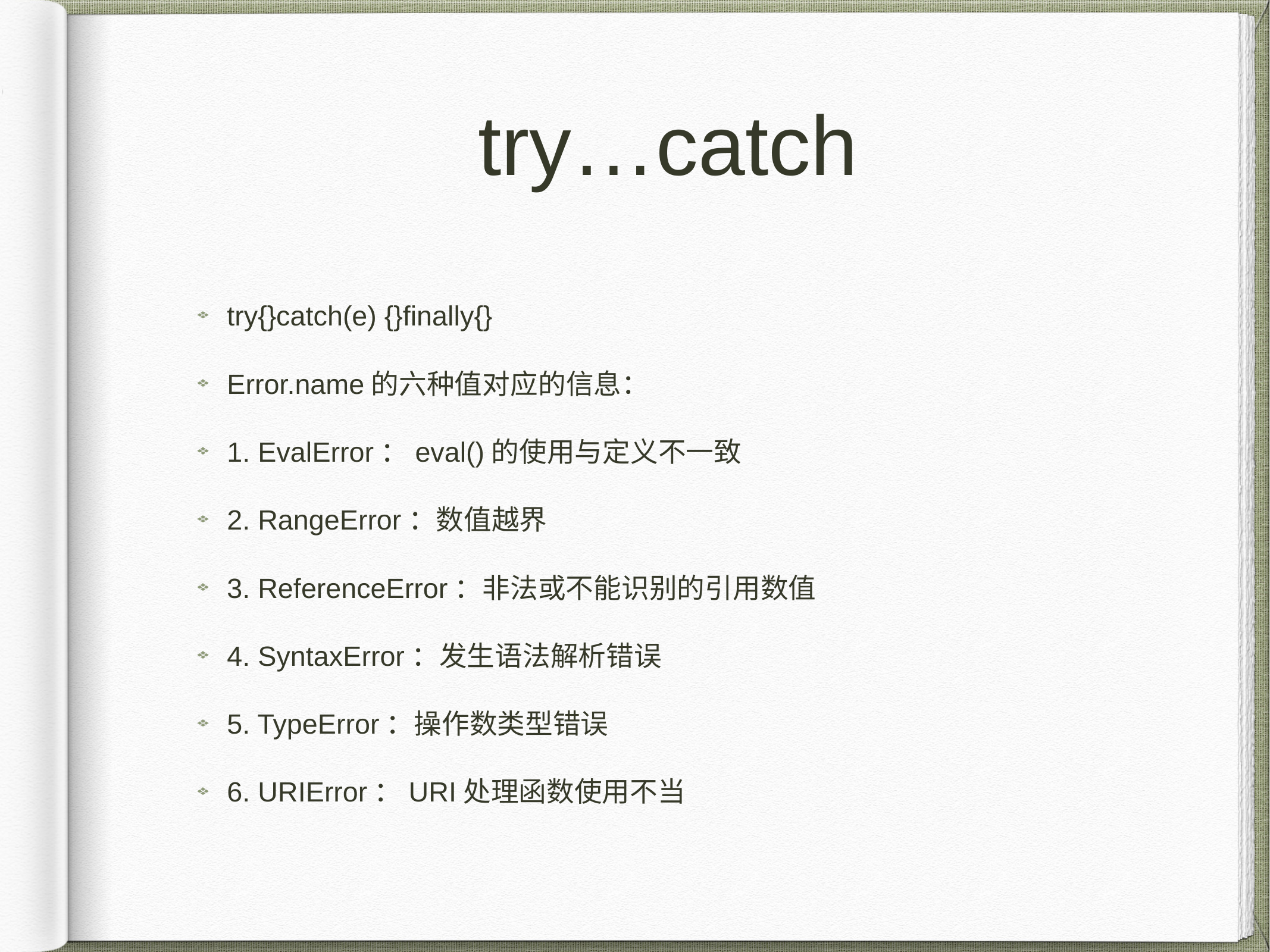

# try…catch
try{}catch(e) {}finally{}
Error.name的六种值对应的信息：
1. EvalError：eval()的使用与定义不一致
2. RangeError：数值越界
3. ReferenceError：非法或不能识别的引用数值
4. SyntaxError：发生语法解析错误
5. TypeError：操作数类型错误
6. URIError：URI处理函数使用不当